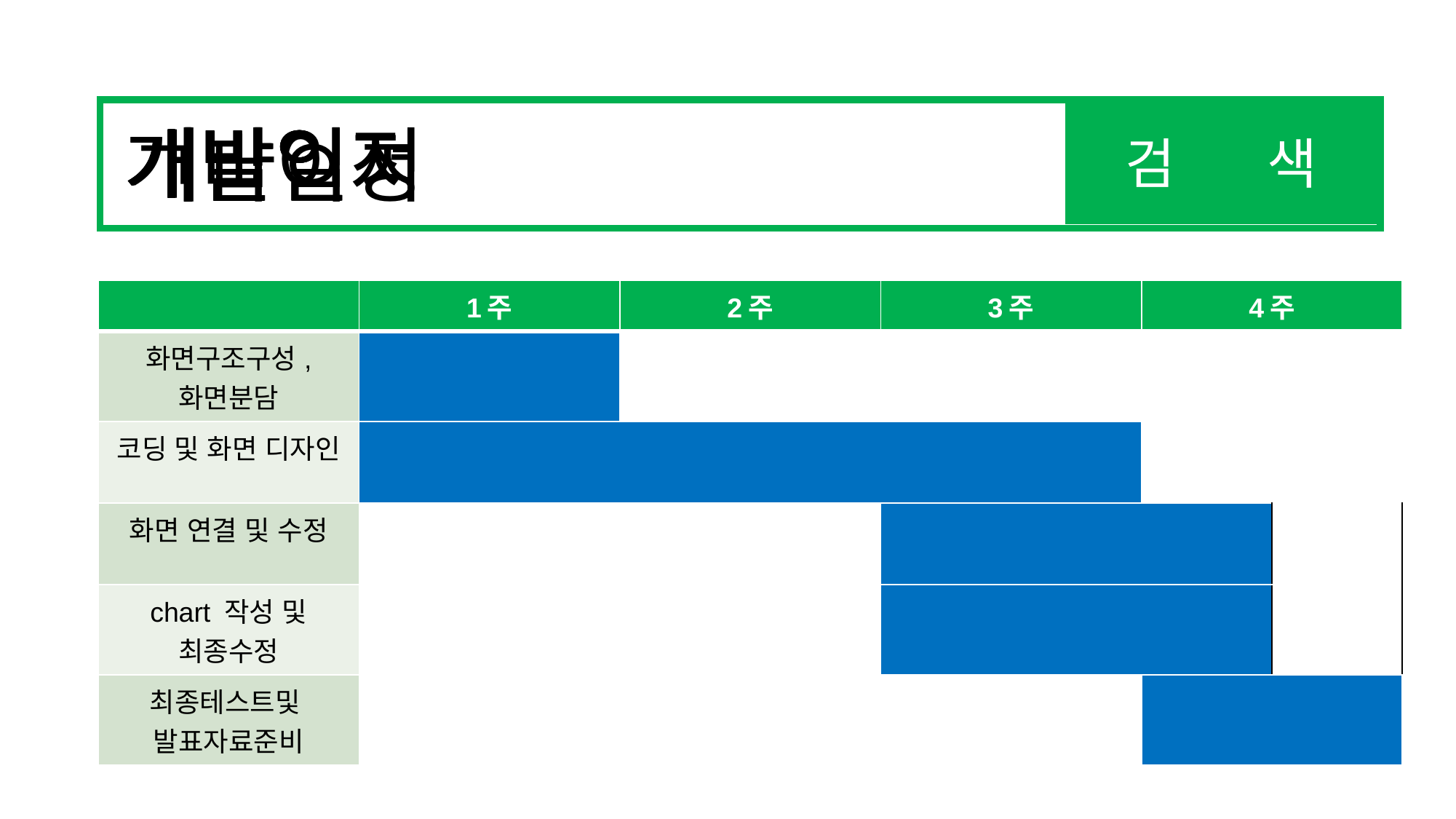

검      색
ㄱ
개
개ㅂ
개바
개발
개발ㅇ
개발이
개발일
개발일ㅈ
개발일저
개발일정
|  | 1주 | 2주 | 3주 | 4주 |  |
| --- | --- | --- | --- | --- | --- |
| 화면구조구성, 화면분담 |  |  |  |  |  |
| 코딩 및 화면 디자인 |  |  |  |  |  |
| 화면 연결 및 수정 |  |  |  |  |  |
| chart 작성 및 최종수정 |  |  |  |  |  |
| 최종테스트및  발표자료준비 |  |  |  |  |  |